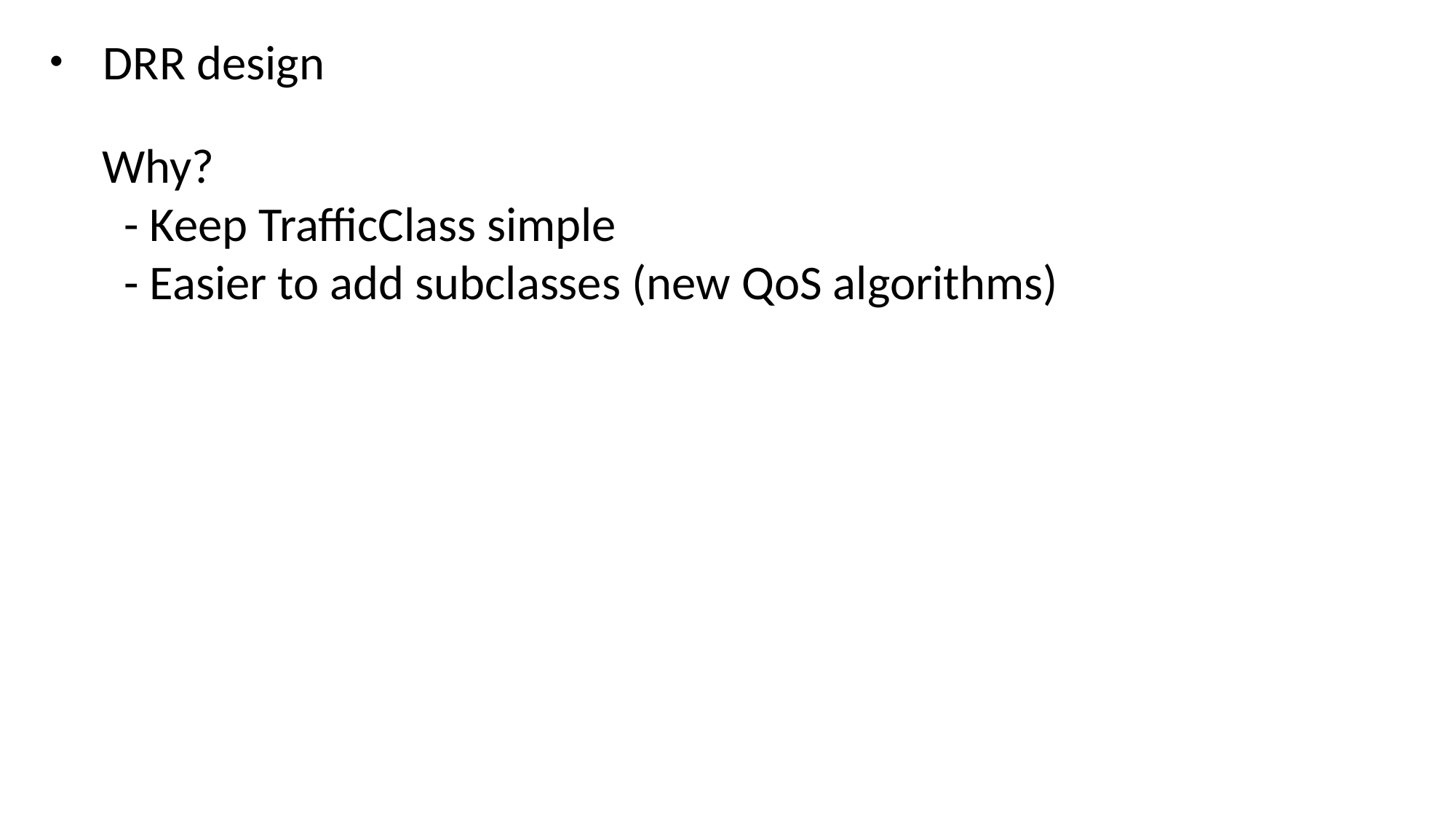

・ DRR design
Why?
  - Keep TrafficClass simple
  - Easier to add subclasses (new QoS algorithms)